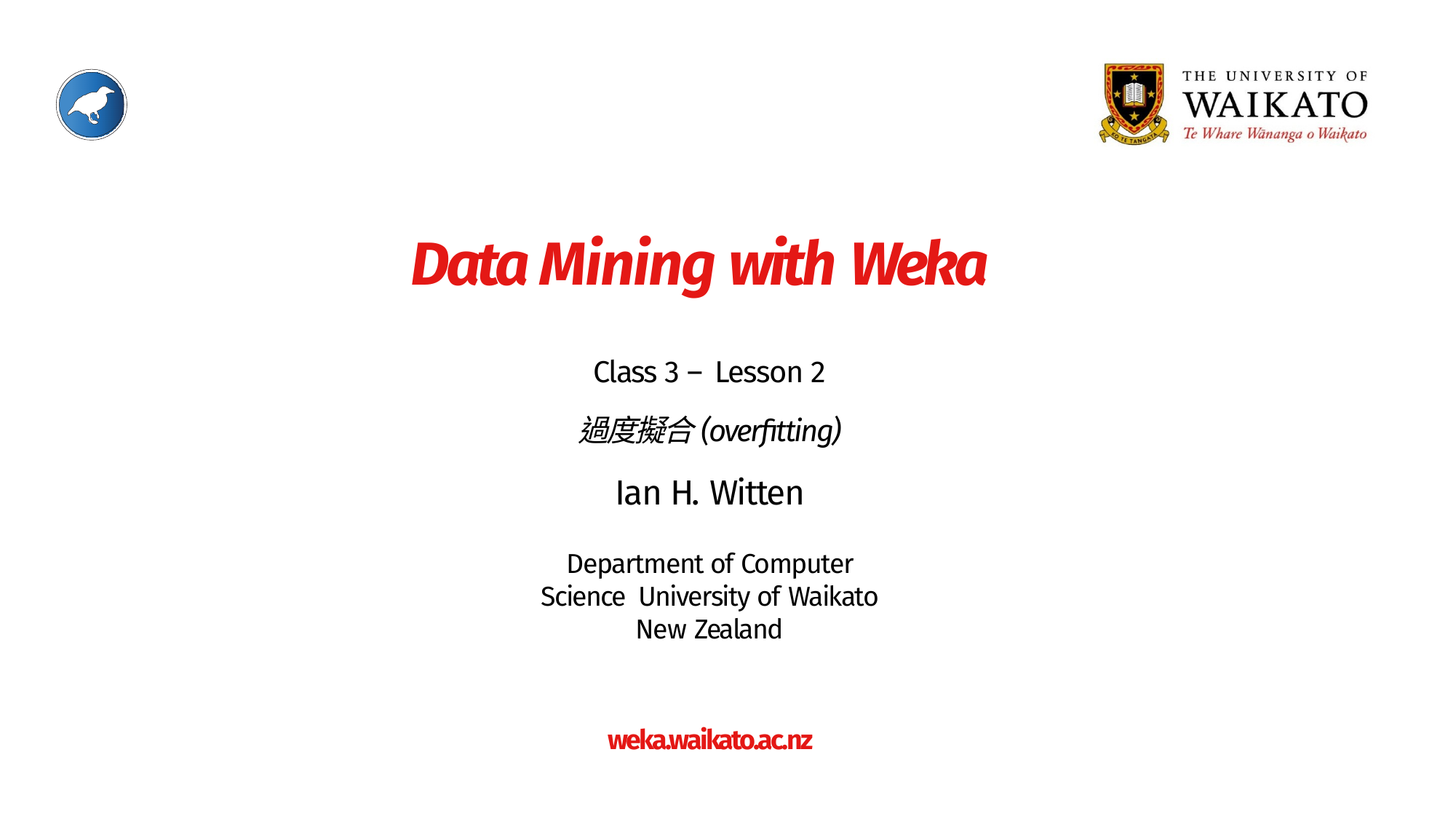

# Data Mining with Weka
Class 3 – Lesson 2
過度擬合(overfitting)
Ian H. Witten

Department of Computer Science  University of Waikato
New Zealand

weka.waikato.ac.nz